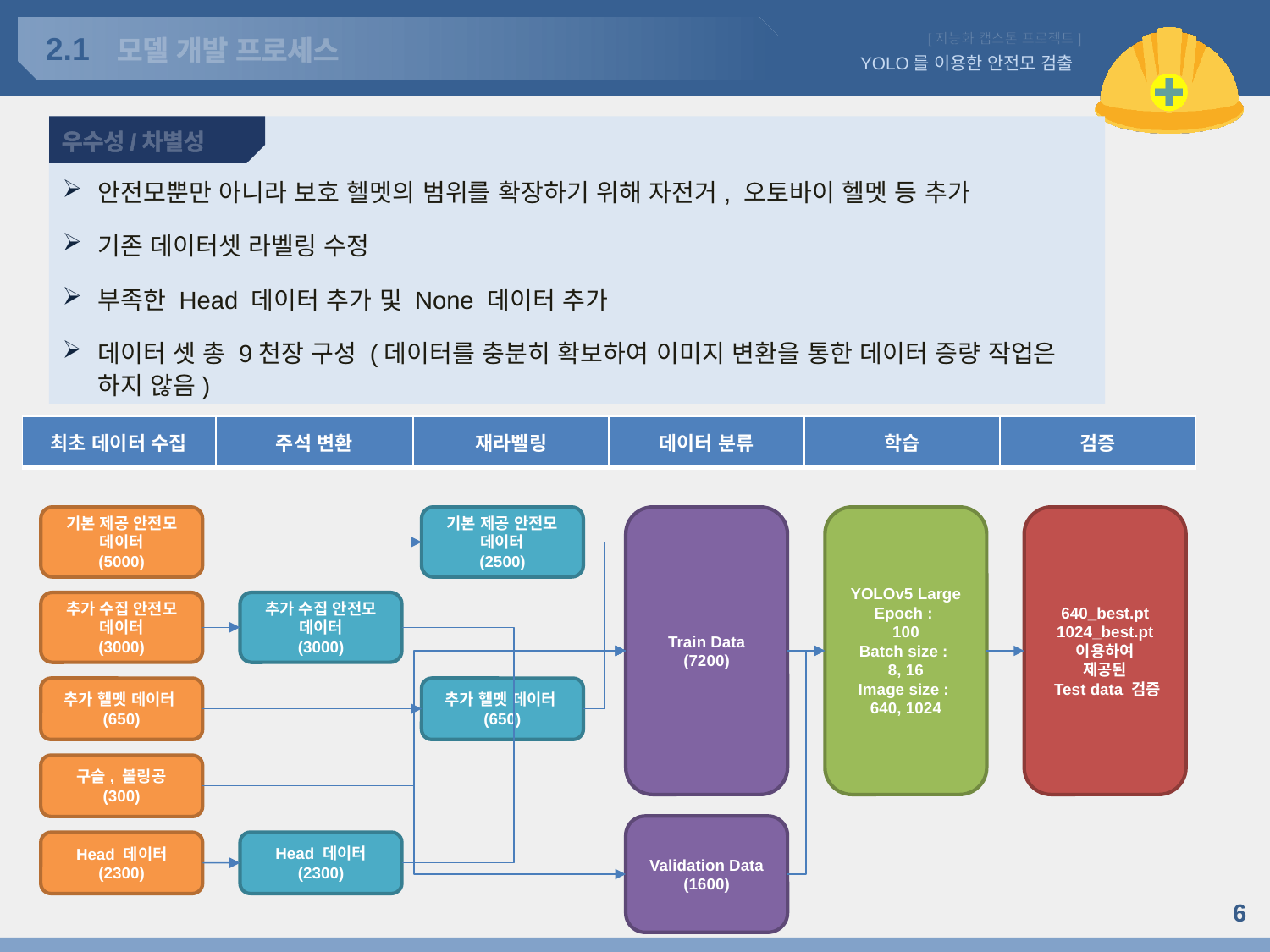

2.1
# 모델 개발 프로세스

우수성/차별성

안전모뿐만 아니라 보호 헬멧의 범위를 확장하기 위해 자전거, 오토바이 헬멧 등 추가
기존 데이터셋 라벨링 수정
부족한 Head 데이터 추가 및 None 데이터 추가
데이터 셋 총 9천장 구성 (데이터를 충분히 확보하여 이미지 변환을 통한 데이터 증량 작업은 하지 않음)
| 최초 데이터 수집 | 주석 변환 | 재라벨링 | 데이터 분류 | 학습 | 검증 |
| --- | --- | --- | --- | --- | --- |
기본 제공 안전모 데이터
(5000)
기본 제공 안전모 데이터
(2500)
Train Data
(7200)
YOLOv5 Large
Epoch :
100
Batch size :
8, 16
Image size :
640, 1024
640_best.pt
1024_best.pt
이용하여
제공된
 Test data 검증
추가 수집 안전모 데이터
(3000)
추가 수집 안전모 데이터
(3000)
추가 헬멧 데이터(650)
추가 헬멧 데이터(650)
구슬, 볼링공
(300)
Validation Data
(1600)
Head 데이터
(2300)
Head 데이터
(2300)
6